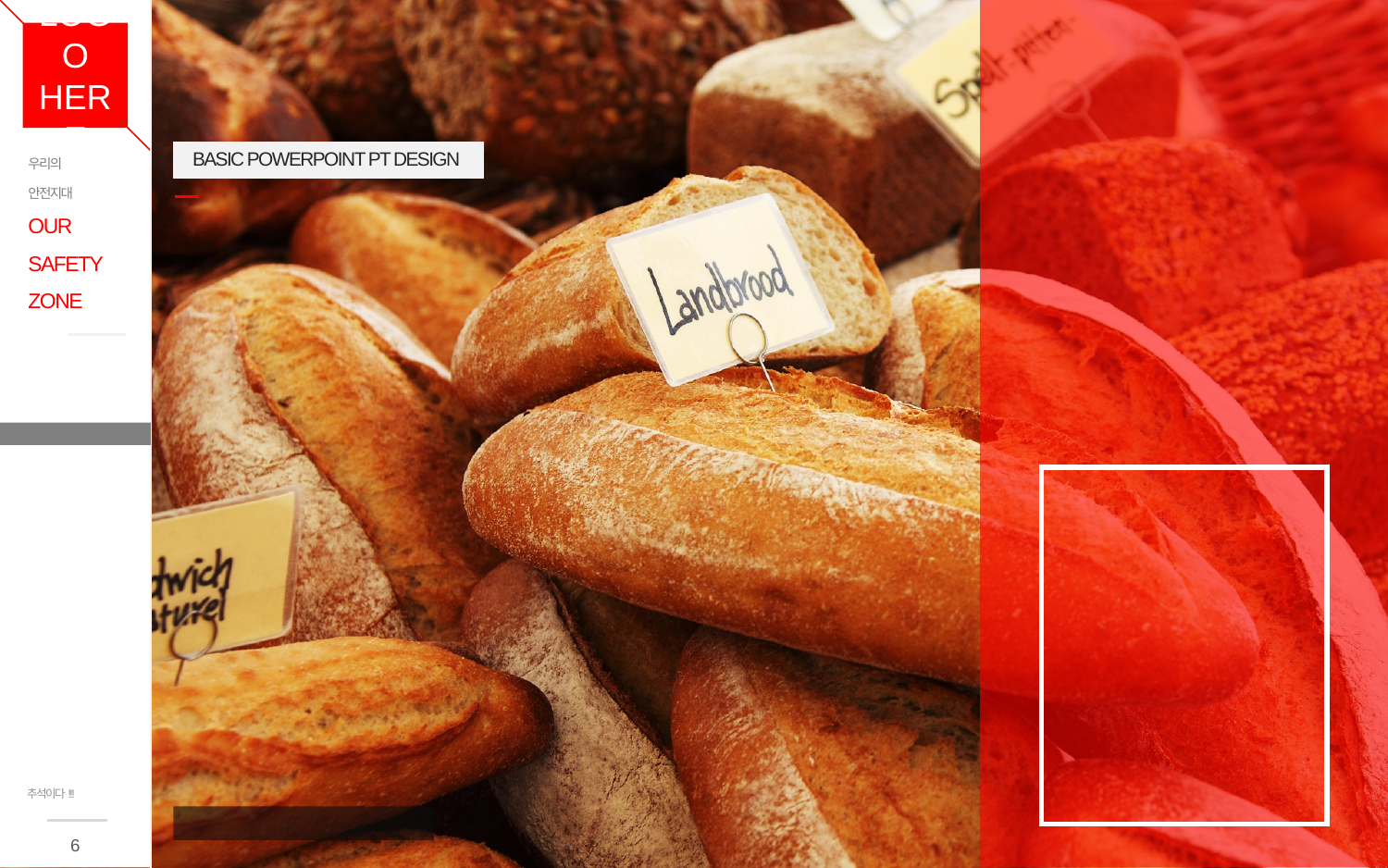

# DESIGNED BY ADSTOREPOST.COM
BASIC POWERPOINT PT DESIGN
우리의
안전지대
OUR
SAFETY
ZONE
CONTENTS
The best preparation
for tomorrow is
doing your best today.

- H. Jackson Brown, Jr.
추석이다!!!
ADSTOREPOST
6